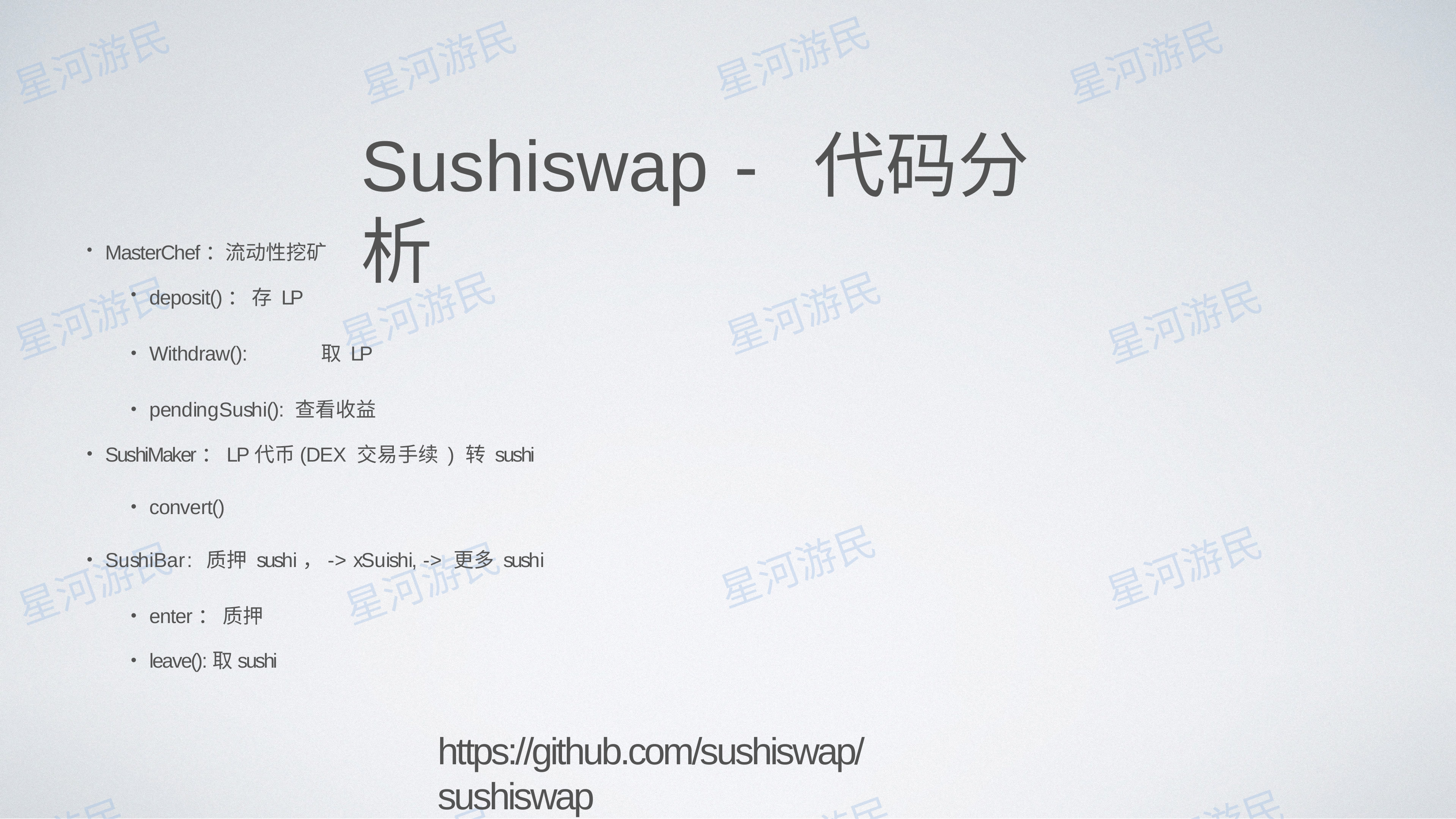

# Sushiswap - 代码分析
MasterChef：流动性挖矿

deposit()： 存 LP

Withdraw():	取 LP

pendingSushi(): 查看收益

SushiMaker：LP代币(DEX 交易⼿续 ) 转 sushi

convert()

SushiBar:	质押 sushi，-> xSuishi, -> 更多 sushi

enter： 质押

leave():	取sushi
https://github.com/sushiswap/sushiswap